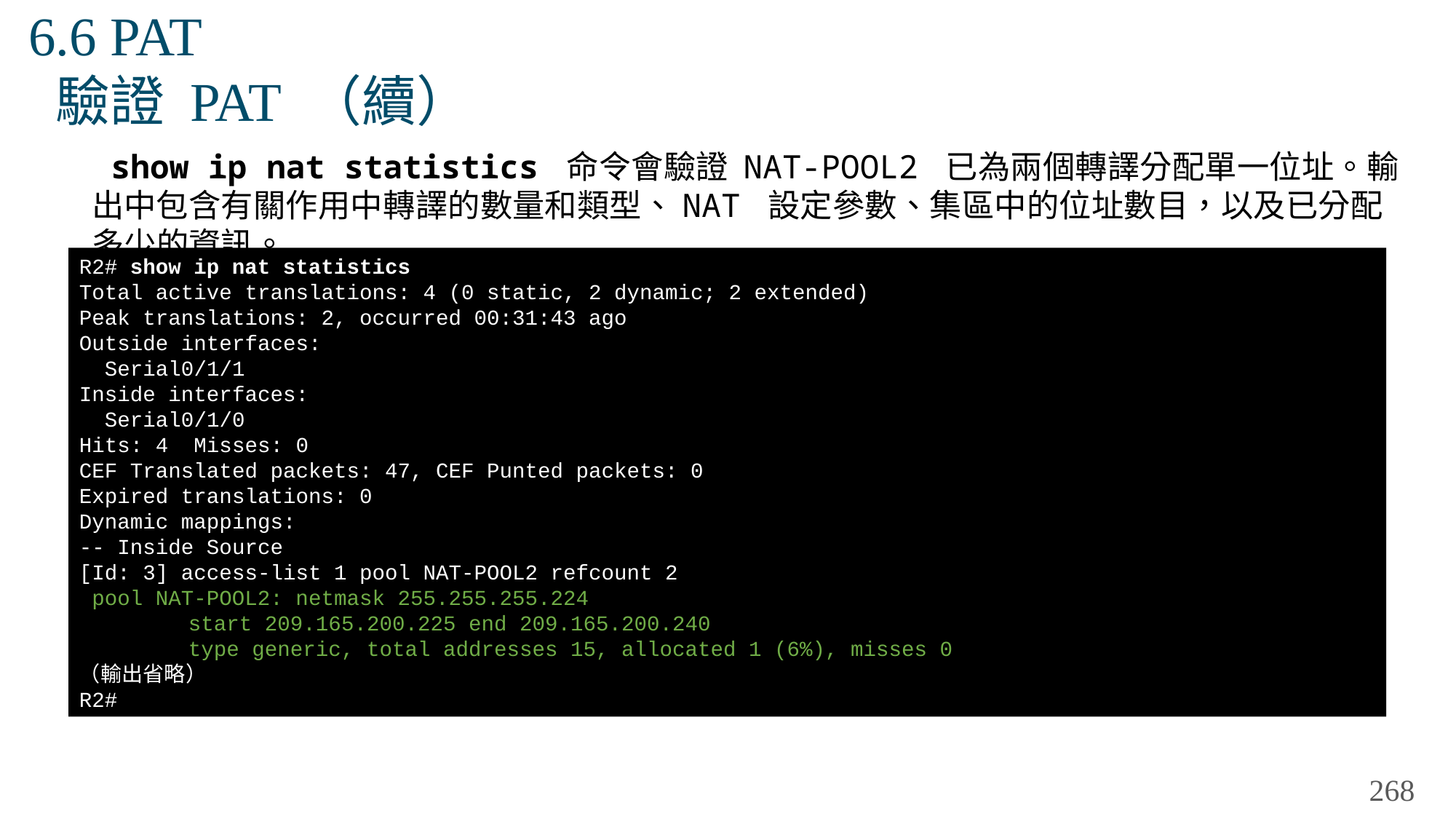

# 6.6 PAT 驗證 PAT （續）
 show ip nat statistics 命令會驗證 NAT-POOL2 已為兩個轉譯分配單一位址。輸出中包含有關作用中轉譯的數量和類型、NAT 設定參數、集區中的位址數目，以及已分配多少的資訊。
R2# show ip nat statistics
Total active translations: 4 (0 static, 2 dynamic; 2 extended)
Peak translations: 2, occurred 00:31:43 ago
Outside interfaces:
  Serial0/1/1
Inside interfaces:
  Serial0/1/0
Hits: 4  Misses: 0
CEF Translated packets: 47, CEF Punted packets: 0
Expired translations: 0
Dynamic mappings:
-- Inside Source
[Id: 3] access-list 1 pool NAT-POOL2 refcount 2
 pool NAT-POOL2: netmask 255.255.255.224
	start 209.165.200.225 end 209.165.200.240
	type generic, total addresses 15, allocated 1 (6%), misses 0
（輸出省略）
R2#
268